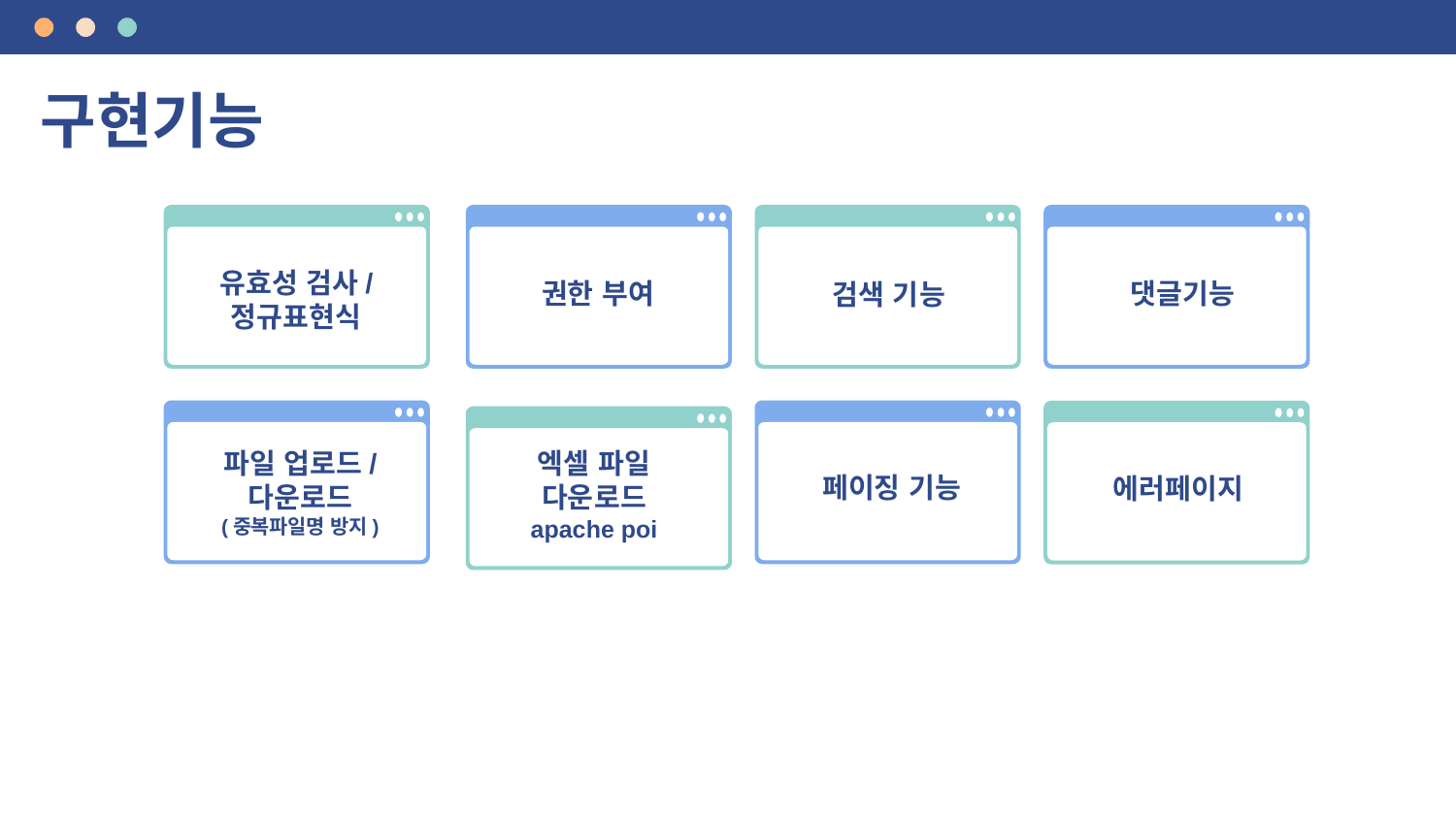

# 구현기능

유효성 검사/
정규표현식
권한 부여
댓글기능
검색 기능

엑셀 파일
다운로드
apache poi

파일 업로드/ 다운로드
(중복파일명 방지)

페이징 기능
에러페이지